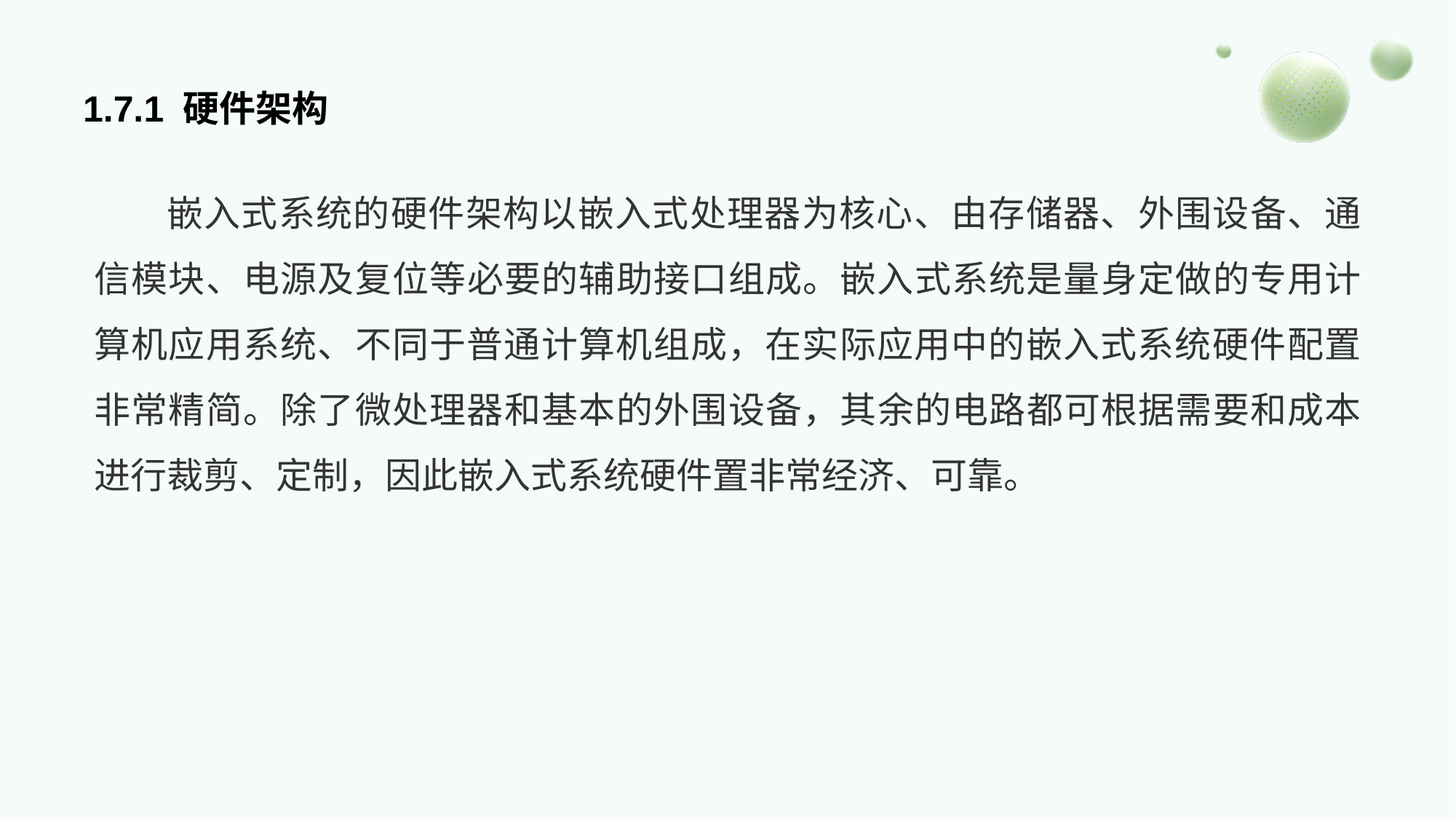

# 1.7.1 硬件架构
嵌入式系统的硬件架构以嵌入式处理器为核心、由存储器、外围设备、通信模块、电源及复位等必要的辅助接口组成。嵌入式系统是量身定做的专用计算机应用系统、不同于普通计算机组成，在实际应用中的嵌入式系统硬件配置非常精简。除了微处理器和基本的外围设备，其余的电路都可根据需要和成本进行裁剪、定制，因此嵌入式系统硬件置非常经济、可靠。